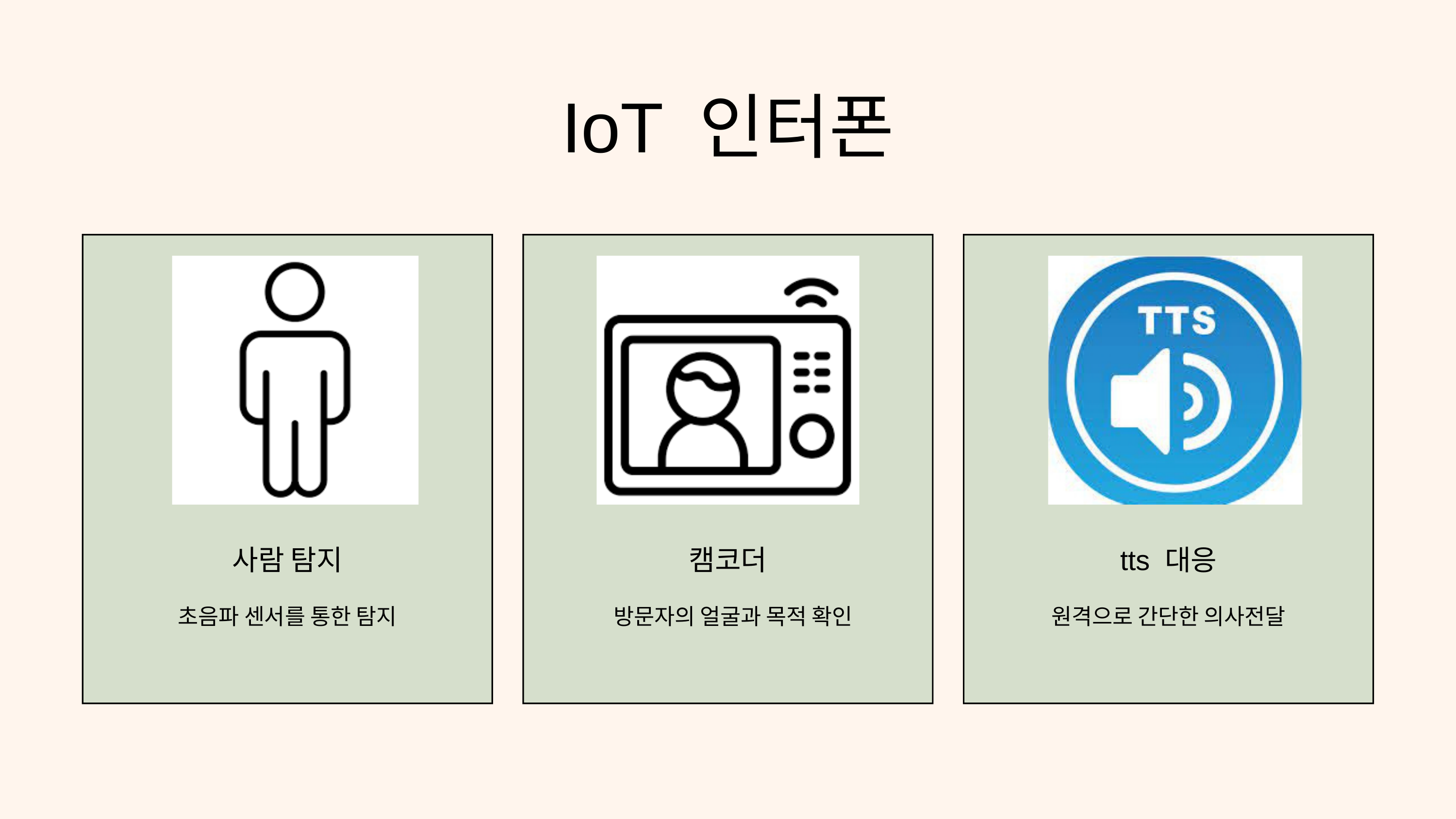

IoT 인터폰

사람 탐지
캠코더
tts 대응
초음파 센서를 통한 탐지
 방문자의 얼굴과 목적 확인
원격으로 간단한 의사전달